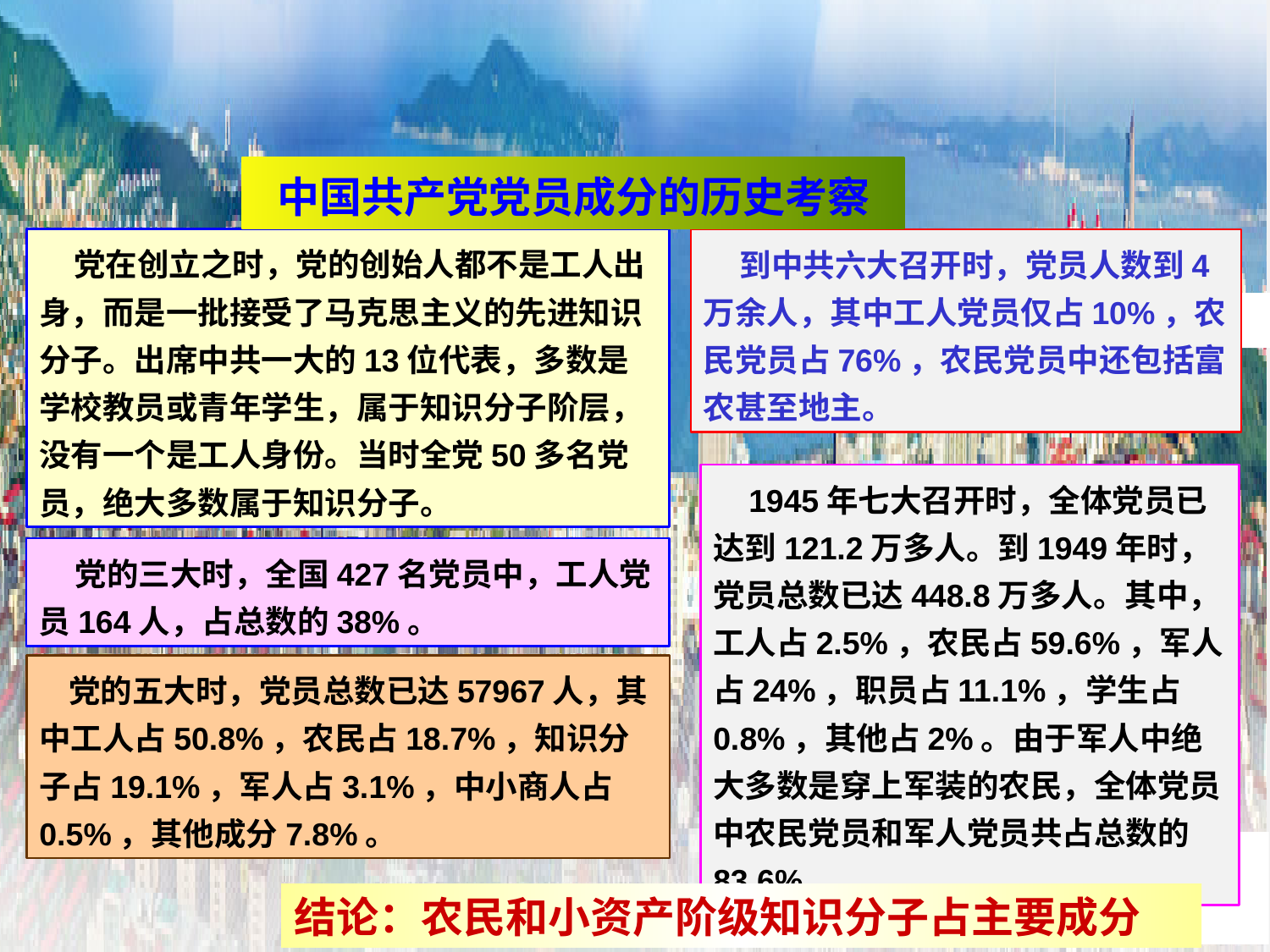

中国共产党党员成分的历史考察
    党在创立之时，党的创始人都不是工人出身，而是一批接受了马克思主义的先进知识分子。出席中共一大的13位代表，多数是学校教员或青年学生，属于知识分子阶层，没有一个是工人身份。当时全党50多名党员，绝大多数属于知识分子。
    到中共六大召开时，党员人数到4万余人，其中工人党员仅占10%，农民党员占76%，农民党员中还包括富农甚至地主。

    1945年七大召开时，全体党员已达到121.2万多人。到1949年时，党员总数已达448.8万多人。其中，工人占2.5%，农民占59.6%，军人占24%，职员占11.1%，学生占0.8%，其他占2%。由于军人中绝大多数是穿上军装的农民，全体党员中农民党员和军人党员共占总数的83.6%。
    党的三大时，全国427名党员中，工人党员164人，占总数的38%。
   党的五大时，党员总数已达57967人，其中工人占50.8%，农民占18.7%，知识分子占19.1%，军人占3.1%，中小商人占0.5%，其他成分7.8%。
结论：农民和小资产阶级知识分子占主要成分